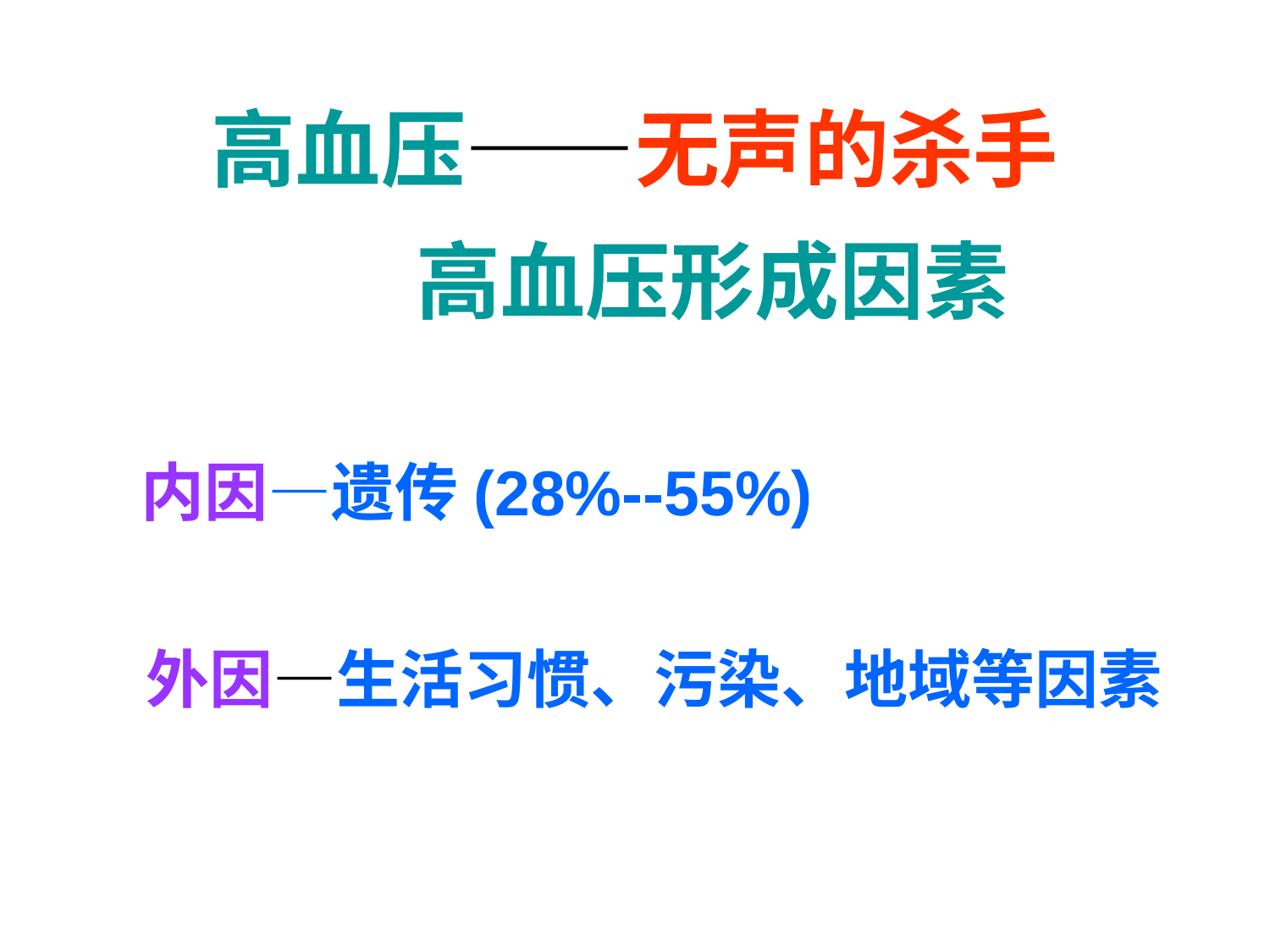

高血压——无声的杀手
        高血压形成因素
# 内因—遗传(28%--55%)

      外因—生活习惯、污染、地域等因素